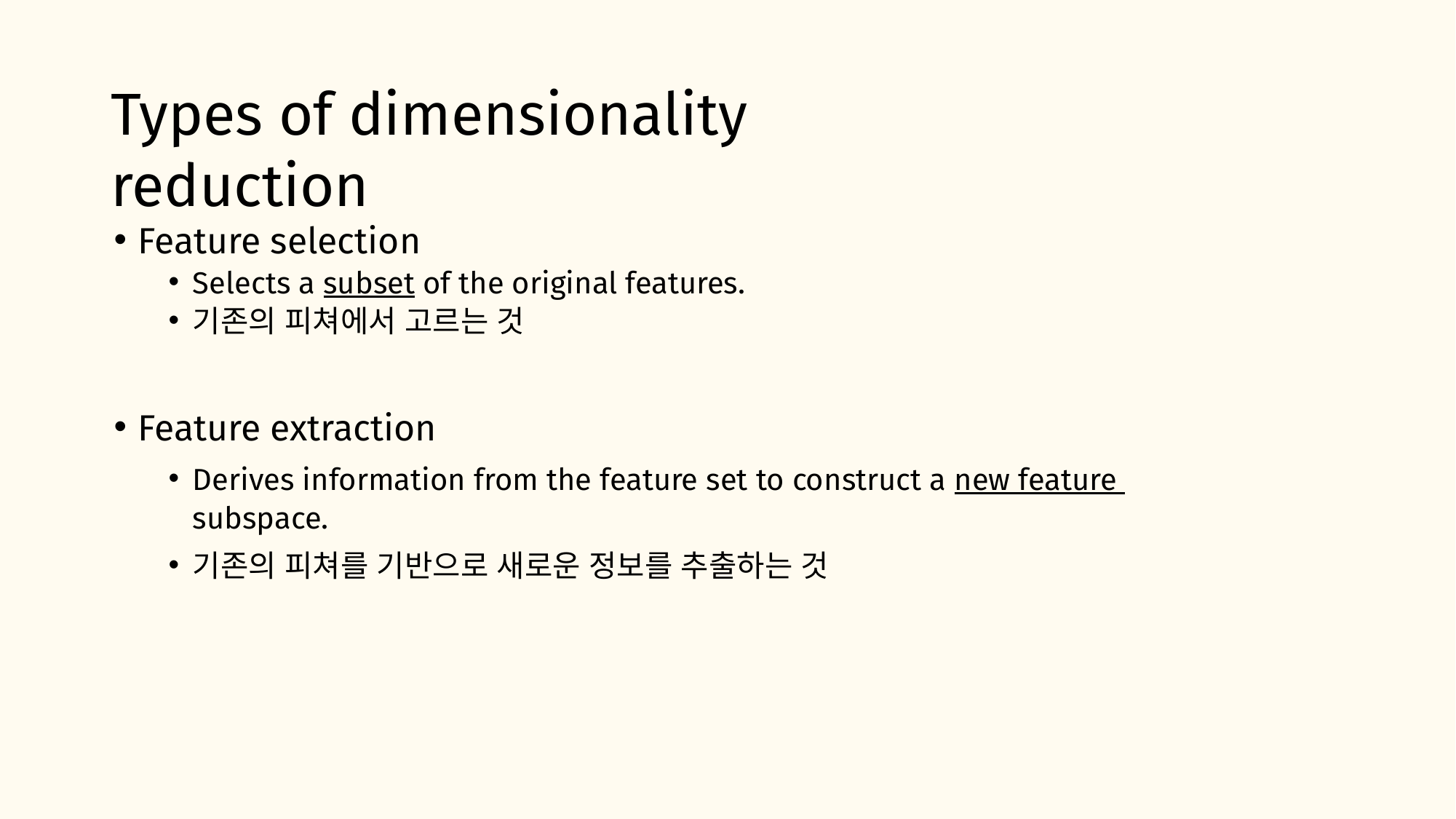

# Types of dimensionality reduction
Feature selection
Selects a subset of the original features.
기존의 피쳐에서 고르는 것

Feature extraction
Derives information from the feature set to construct a new feature  subspace.
기존의 피쳐를 기반으로 새로운 정보를 추출하는 것